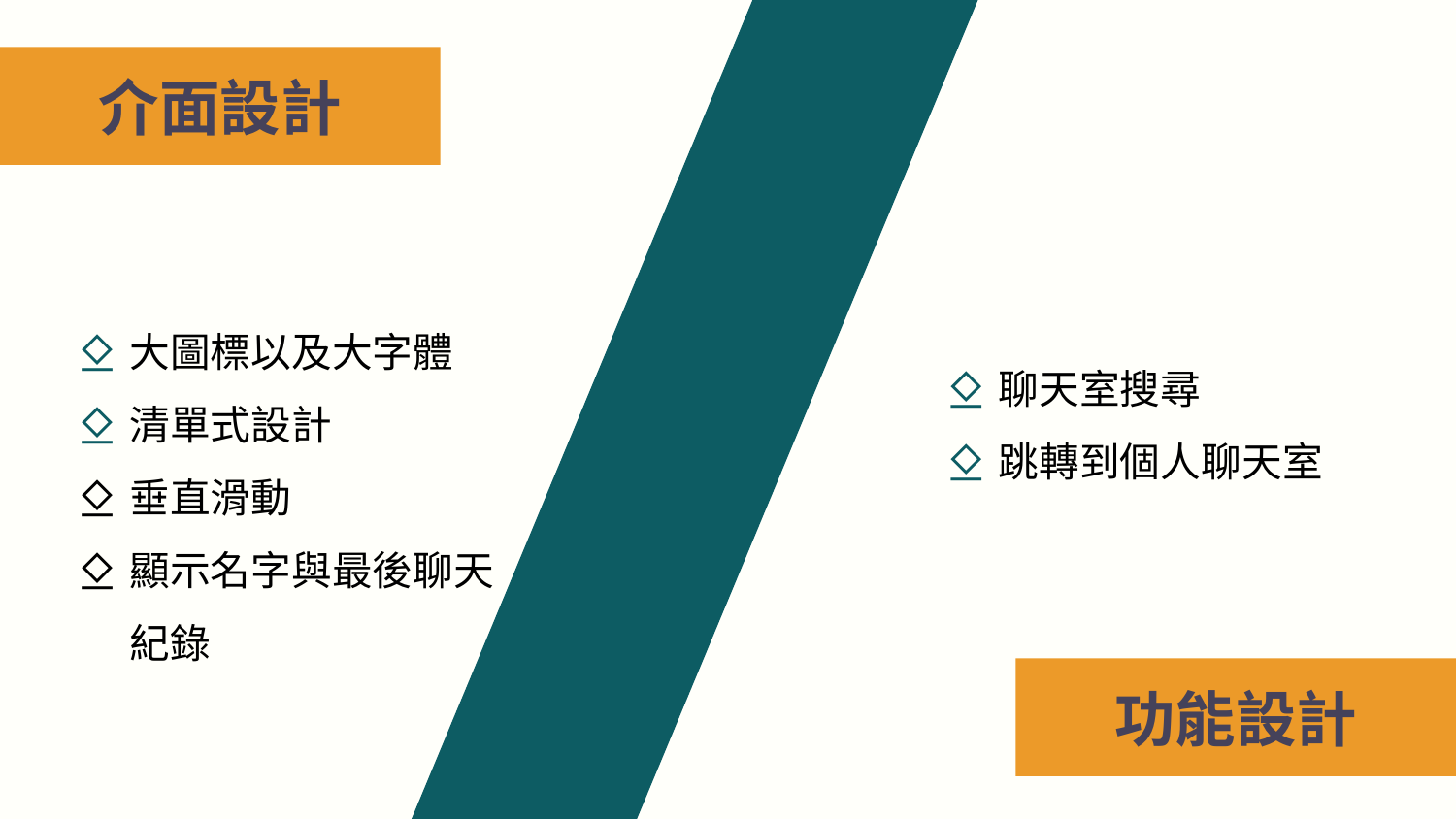

介面設計
大圖標以及大字體
清單式設計
垂直滑動
顯示名字與最後聊天紀錄
聊天室搜尋
跳轉到個人聊天室
功能設計